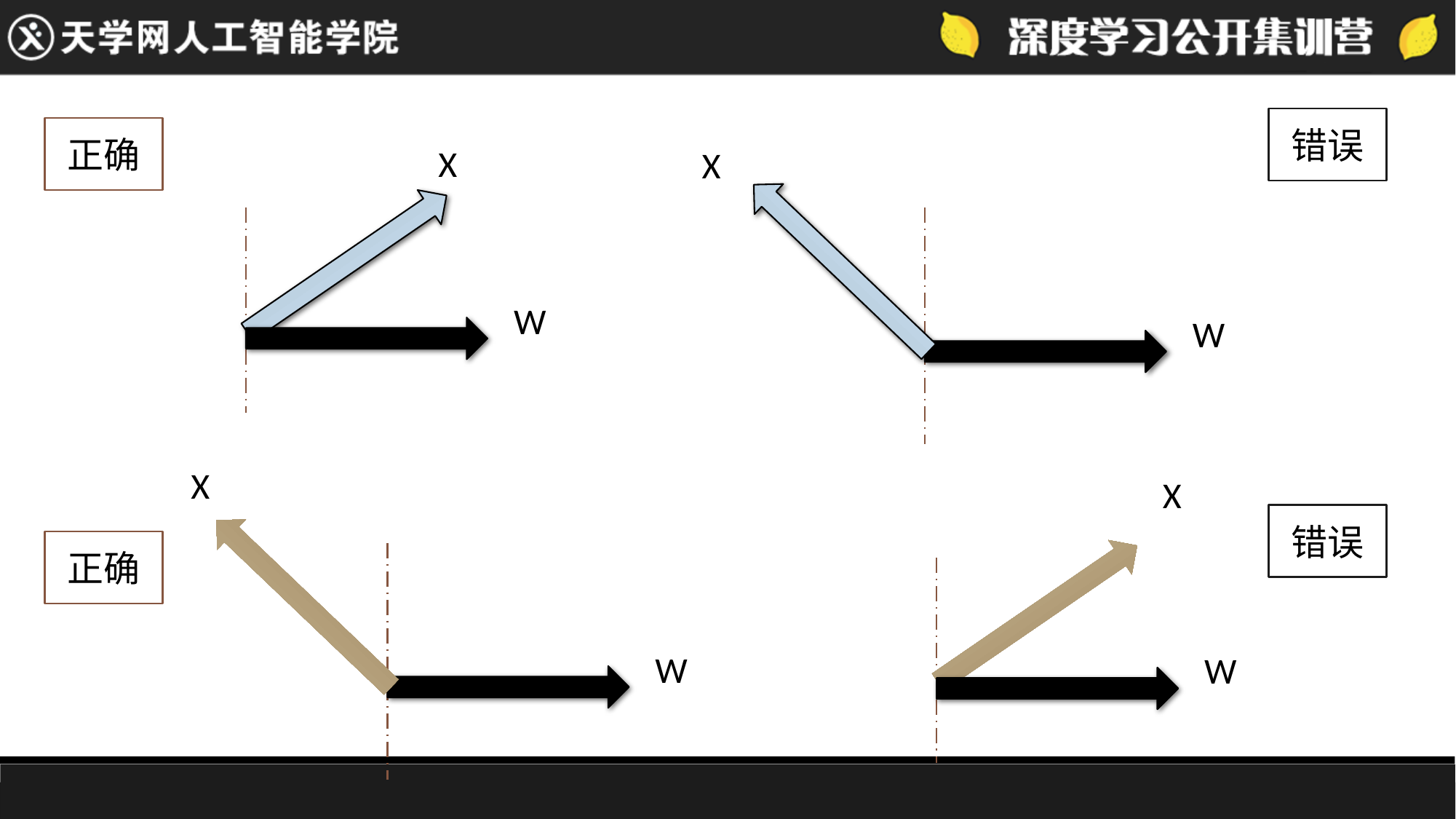

错误
正确
X
X

W
W

X
X
错误
正确

W
W